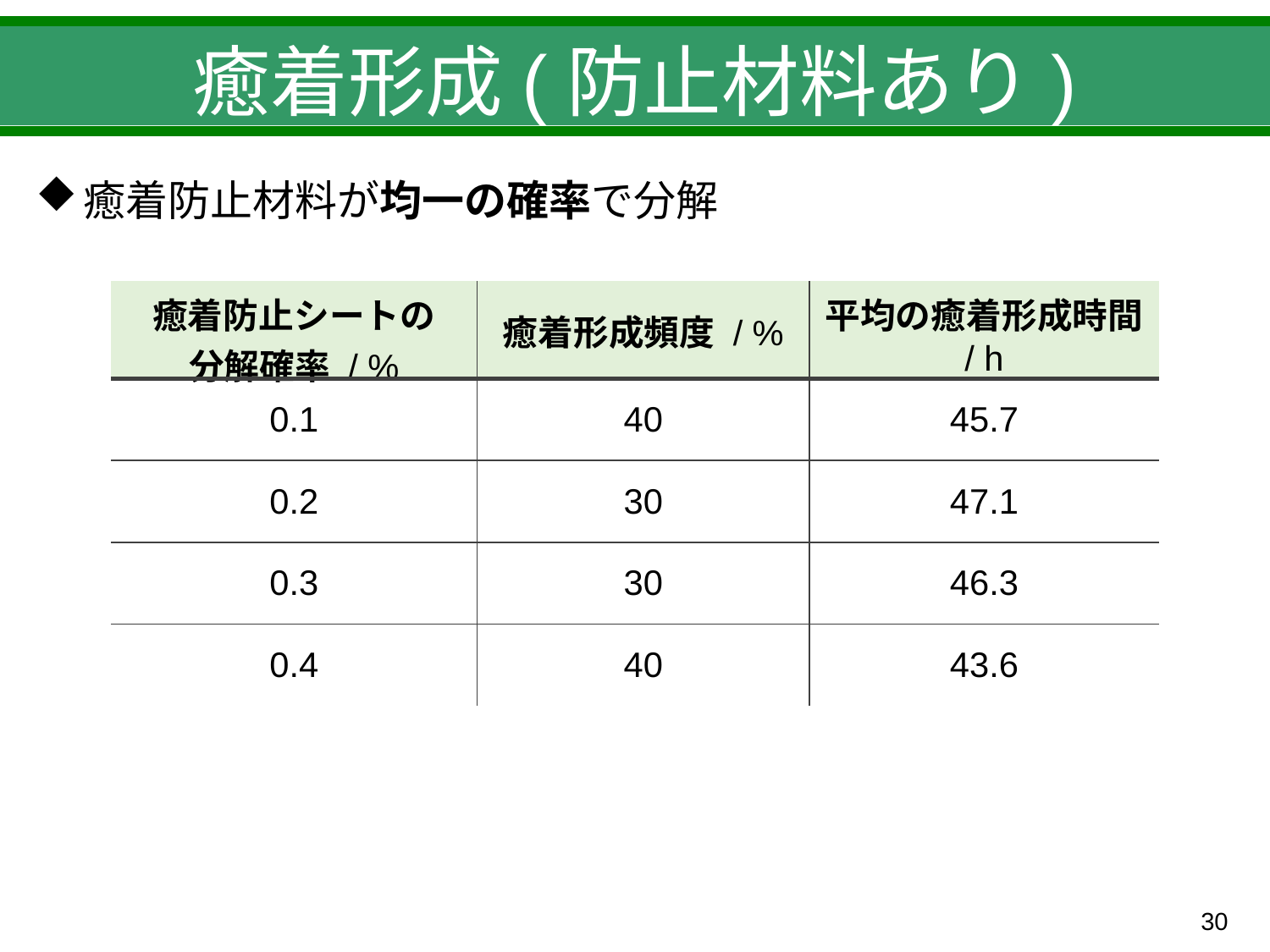

# 癒着形成(防止材料あり)
癒着防止材料が均一の確率で分解
| 癒着防止シートの 分解確率 / % | 癒着形成頻度 / % | 平均の癒着形成時間 / h |
| --- | --- | --- |
| 0.1 | 40 | 45.7 |
| 0.2 | 30 | 47.1 |
| 0.3 | 30 | 46.3 |
| 0.4 | 40 | 43.6 |
30